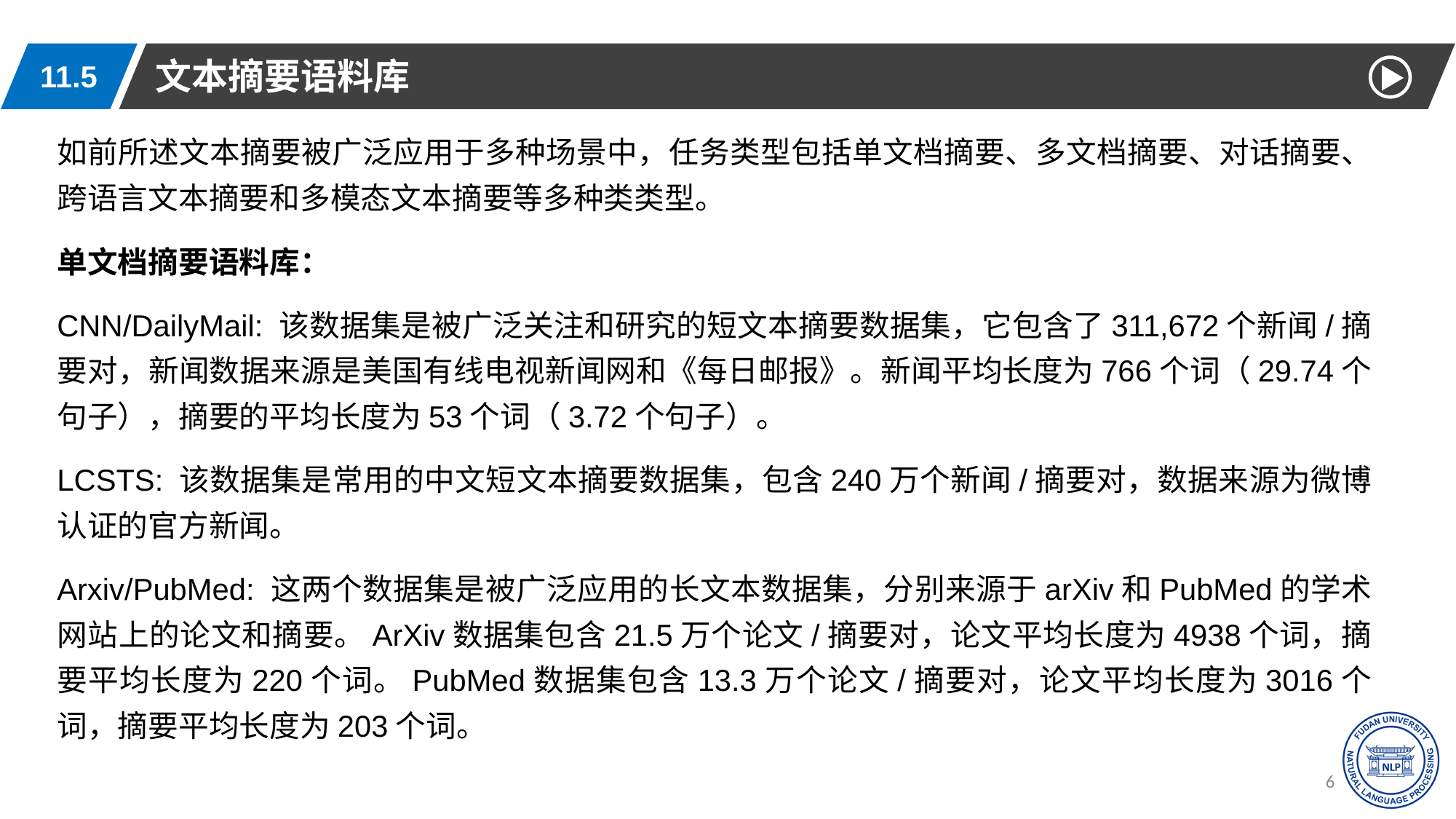

文本摘要语料库
11.5

如前所述文本摘要被广泛应用于多种场景中，任务类型包括单文档摘要、多文档摘要、对话摘要、跨语言文本摘要和多模态文本摘要等多种类类型。
单文档摘要语料库：
CNN/DailyMail: 该数据集是被广泛关注和研究的短文本摘要数据集，它包含了311,672个新闻/摘要对，新闻数据来源是美国有线电视新闻网和《每日邮报》。新闻平均长度为766个词（29.74个句子），摘要的平均长度为53个词（3.72个句子）。
LCSTS: 该数据集是常用的中文短文本摘要数据集，包含240万个新闻/摘要对，数据来源为微博认证的官方新闻。
Arxiv/PubMed: 这两个数据集是被广泛应用的长文本数据集，分别来源于arXiv和PubMed的学术网站上的论文和摘要。ArXiv数据集包含21.5万个论文/摘要对，论文平均长度为4938个词，摘要平均长度为220个词。PubMed数据集包含13.3万个论文/摘要对，论文平均长度为3016个词，摘要平均长度为203个词。
64